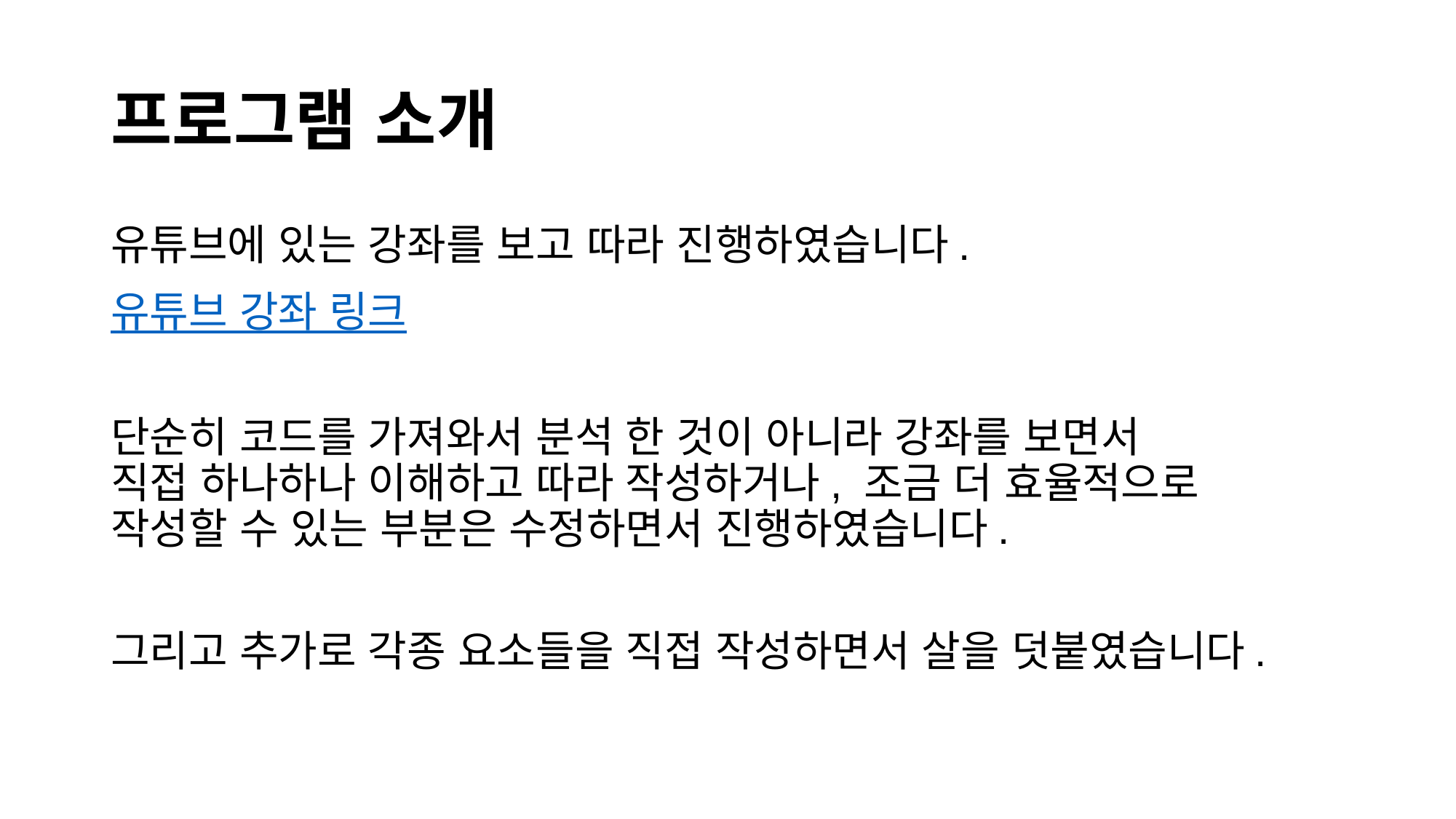

# 프로그램 소개
유튜브에 있는 강좌를 보고 따라 진행하였습니다.
유튜브 강좌 링크

단순히 코드를 가져와서 분석 한 것이 아니라 강좌를 보면서
직접 하나하나 이해하고 따라 작성하거나, 조금 더 효율적으로
작성할 수 있는 부분은 수정하면서 진행하였습니다.

그리고 추가로 각종 요소들을 직접 작성하면서 살을 덧붙였습니다.